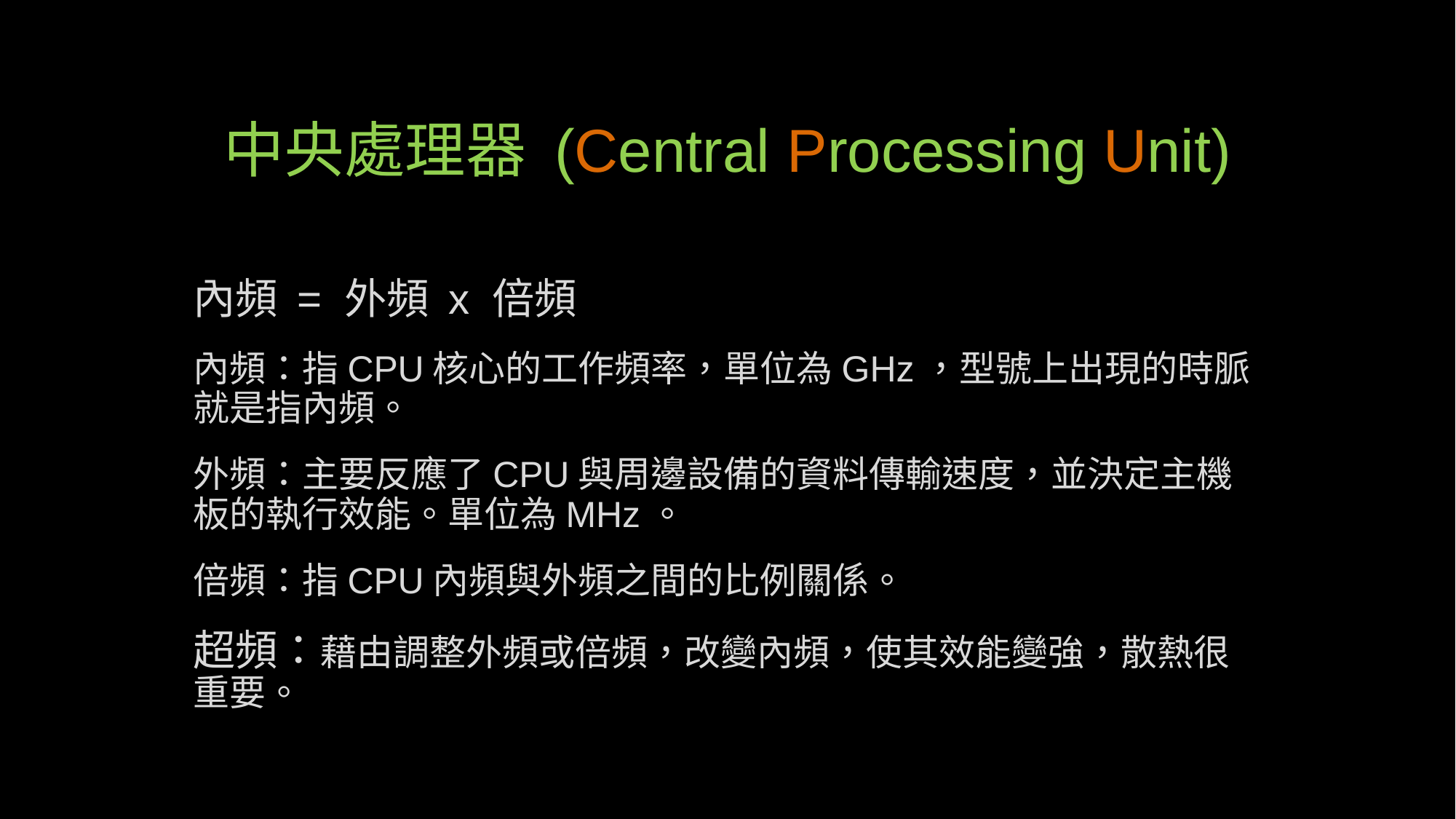

# 中央處理器 (Central Processing Unit)
內頻 = 外頻 x 倍頻
內頻：指CPU核心的工作頻率，單位為GHz，型號上出現的時脈就是指內頻。
外頻：主要反應了CPU與周邊設備的資料傳輸速度，並決定主機板的執行效能。單位為MHz。
倍頻：指CPU內頻與外頻之間的比例關係。
超頻：藉由調整外頻或倍頻，改變內頻，使其效能變強，散熱很重要。